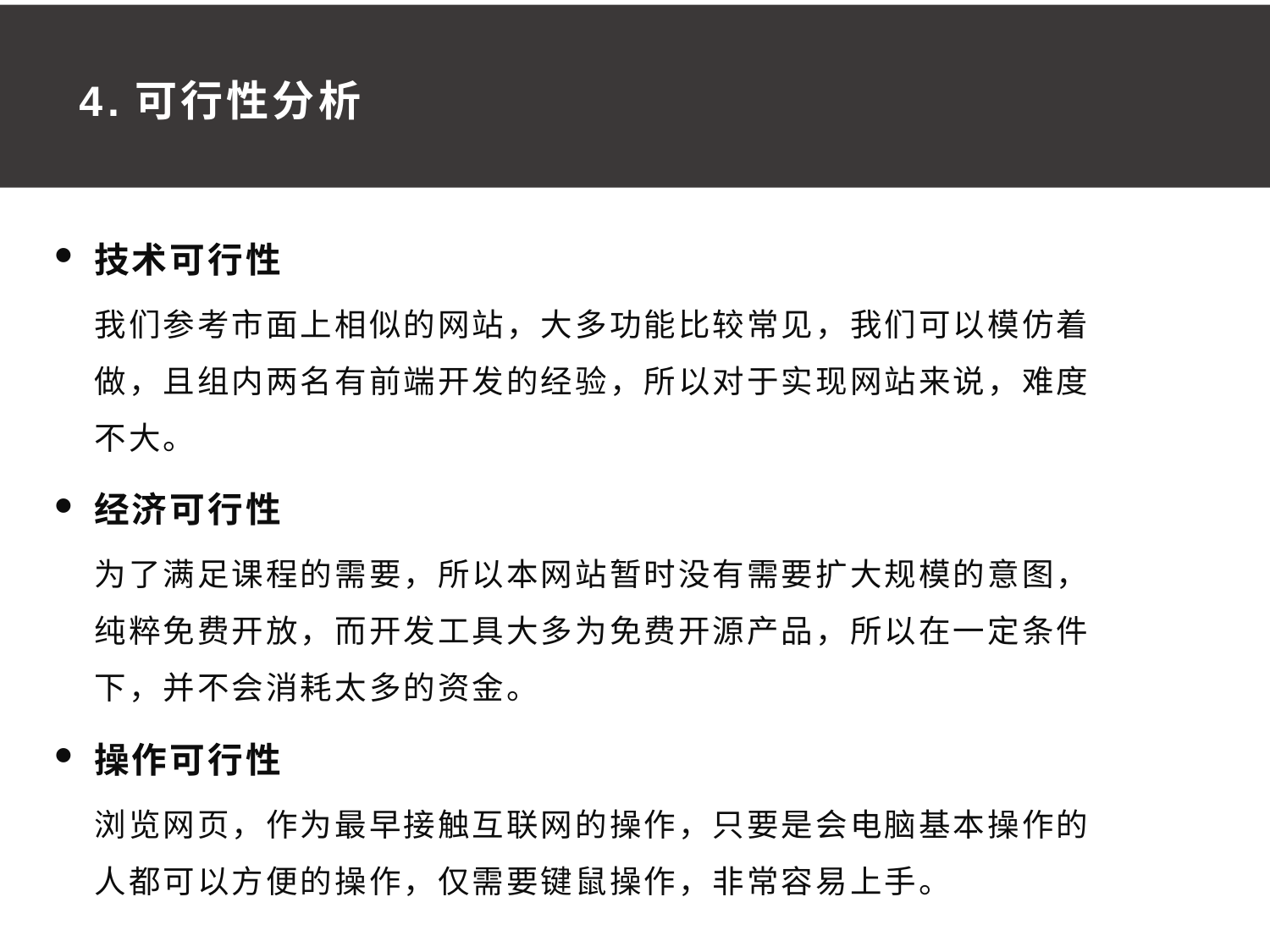

4.可行性分析
技术可行性
我们参考市面上相似的网站，大多功能比较常见，我们可以模仿着做，且组内两名有前端开发的经验，所以对于实现网站来说，难度不大。
经济可行性
为了满足课程的需要，所以本网站暂时没有需要扩大规模的意图，纯粹免费开放，而开发工具大多为免费开源产品，所以在一定条件下，并不会消耗太多的资金。
操作可行性
浏览网页，作为最早接触互联网的操作，只要是会电脑基本操作的人都可以方便的操作，仅需要键鼠操作，非常容易上手。